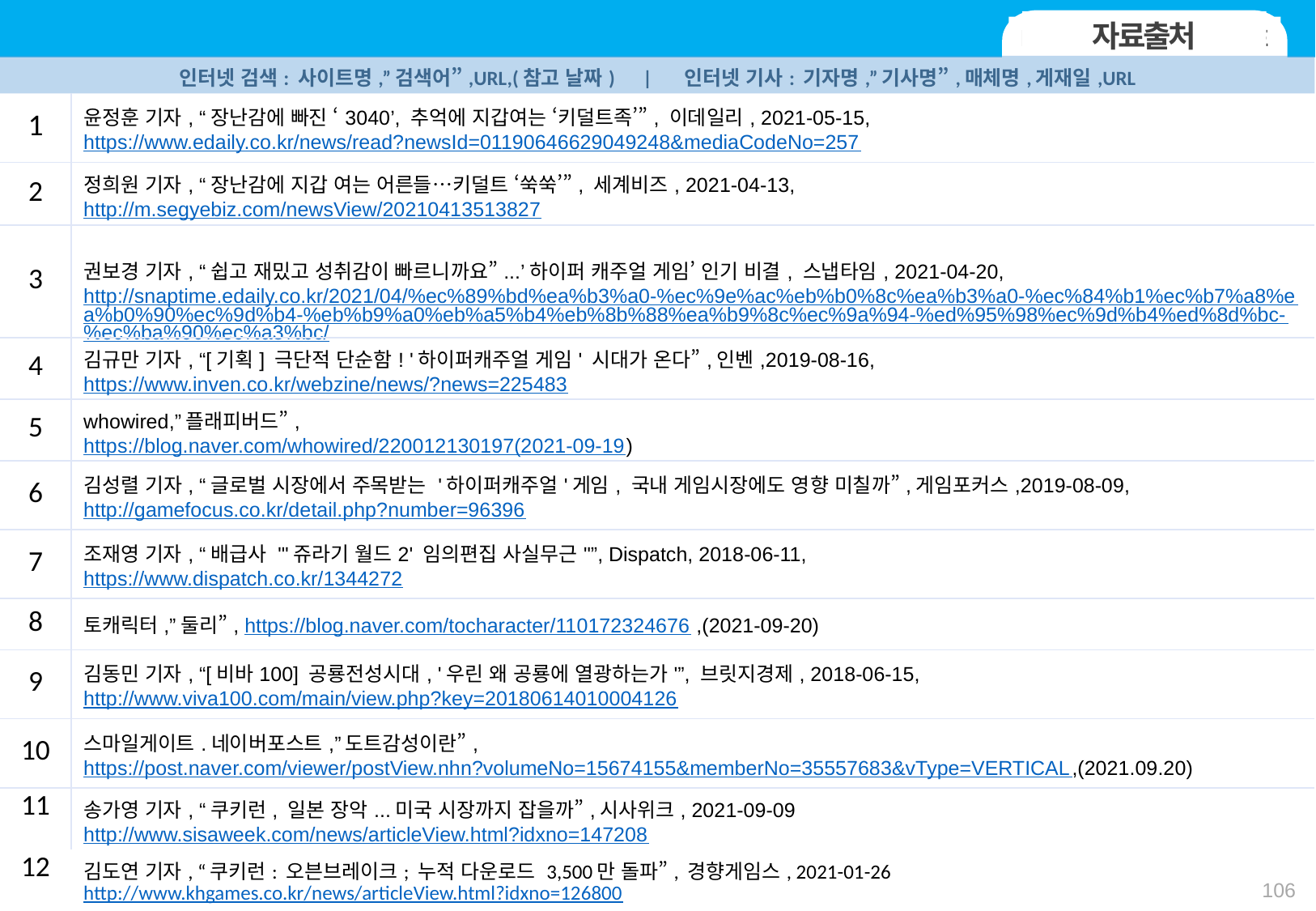

I. 자료출처 목록
자료출처
| 인터넷 검색: 사이트명,”검색어”,URL,(참고 날짜) | 인터넷 기사: 기자명,”기사명”,매체명,게재일,URL |  |
| --- | --- |
| 1 | 윤정훈 기자, “장난감에 빠진 ‘3040’, 추억에 지갑여는 ‘키덜트족’”, 이데일리, 2021-05-15, https://www.edaily.co.kr/news/read?newsId=01190646629049248&mediaCodeNo=257 |
| 2 | 정희원 기자, “장난감에 지갑 여는 어른들…키덜트 ‘쑥쑥’”, 세계비즈, 2021-04-13, http://m.segyebiz.com/newsView/20210413513827 |
| 3 | 권보경 기자, “쉽고 재밌고 성취감이 빠르니까요”...’하이퍼 캐주얼 게임’ 인기 비결, 스냅타임, 2021-04-20, http://snaptime.edaily.co.kr/2021/04/%ec%89%bd%ea%b3%a0-%ec%9e%ac%eb%b0%8c%ea%b3%a0-%ec%84%b1%ec%b7%a8%ea%b0%90%ec%9d%b4-%eb%b9%a0%eb%a5%b4%eb%8b%88%ea%b9%8c%ec%9a%94-%ed%95%98%ec%9d%b4%ed%8d%bc-%ec%ba%90%ec%a3%bc/ |
| 4 | 김규만 기자, “[기획] 극단적 단순함! '하이퍼캐주얼 게임' 시대가 온다”,인벤,2019-08-16, https://www.inven.co.kr/webzine/news/?news=225483 |
| 5 | whowired,”플래피버드”, https://blog.naver.com/whowired/220012130197(2021-09-19) |
| 6 | 김성렬 기자, “글로벌 시장에서 주목받는 '하이퍼캐주얼'게임, 국내 게임시장에도 영향 미칠까”,게임포커스,2019-08-09, http://gamefocus.co.kr/detail.php?number=96396 |
| 7 | 조재영 기자, “배급사 "'쥬라기 월드2' 임의편집 사실무근"”, Dispatch, 2018-06-11, https://www.dispatch.co.kr/1344272 |
| 8 | 토캐릭터,”둘리”, https://blog.naver.com/tocharacter/110172324676 ,(2021-09-20) |
| 9 | 김동민 기자, “[비바100] 공룡전성시대, '우린 왜 공룡에 열광하는가'”, 브릿지경제, 2018-06-15, http://www.viva100.com/main/view.php?key=20180614010004126 |
| 10 | 스마일게이트.네이버포스트,”도트감성이란”, https://post.naver.com/viewer/postView.nhn?volumeNo=15674155&memberNo=35557683&vType=VERTICAL,(2021.09.20) |
| 11 | 송가영 기자, “쿠키런, 일본 장악...미국 시장까지 잡을까”,시사위크, 2021-09-09 http://www.sisaweek.com/news/articleView.html?idxno=147208 |
| 12 | 김도연 기자, “쿠키런: 오븐브레이크; 누적 다운로드 3,500만 돌파”, 경향게임스, 2021-01-26 http://www.khgames.co.kr/news/articleView.html?idxno=126800 |
106